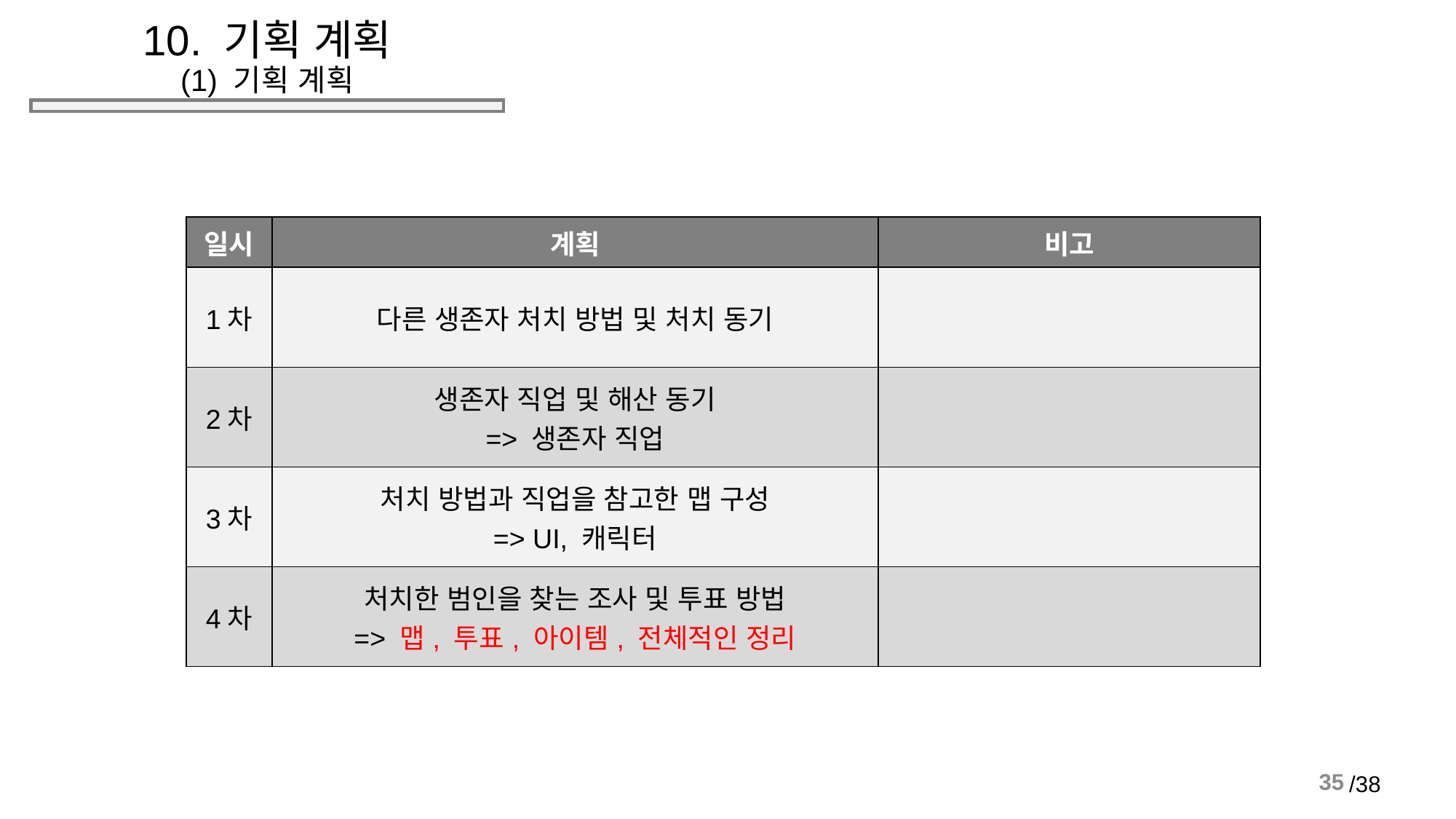

# 10. 기획 계획 (1) 기획 계획
| 일시 | 계획 | 비고 |
| --- | --- | --- |
| 1차 | 다른 생존자 처치 방법 및 처치 동기 |  |
| 2차 | 생존자 직업 및 해산 동기 => 생존자 직업 |  |
| 3차 | 처치 방법과 직업을 참고한 맵 구성 => UI, 캐릭터 |  |
| 4차 | 처치한 범인을 찾는 조사 및 투표 방법 => 맵, 투표, 아이템, 전체적인 정리 |  |
35